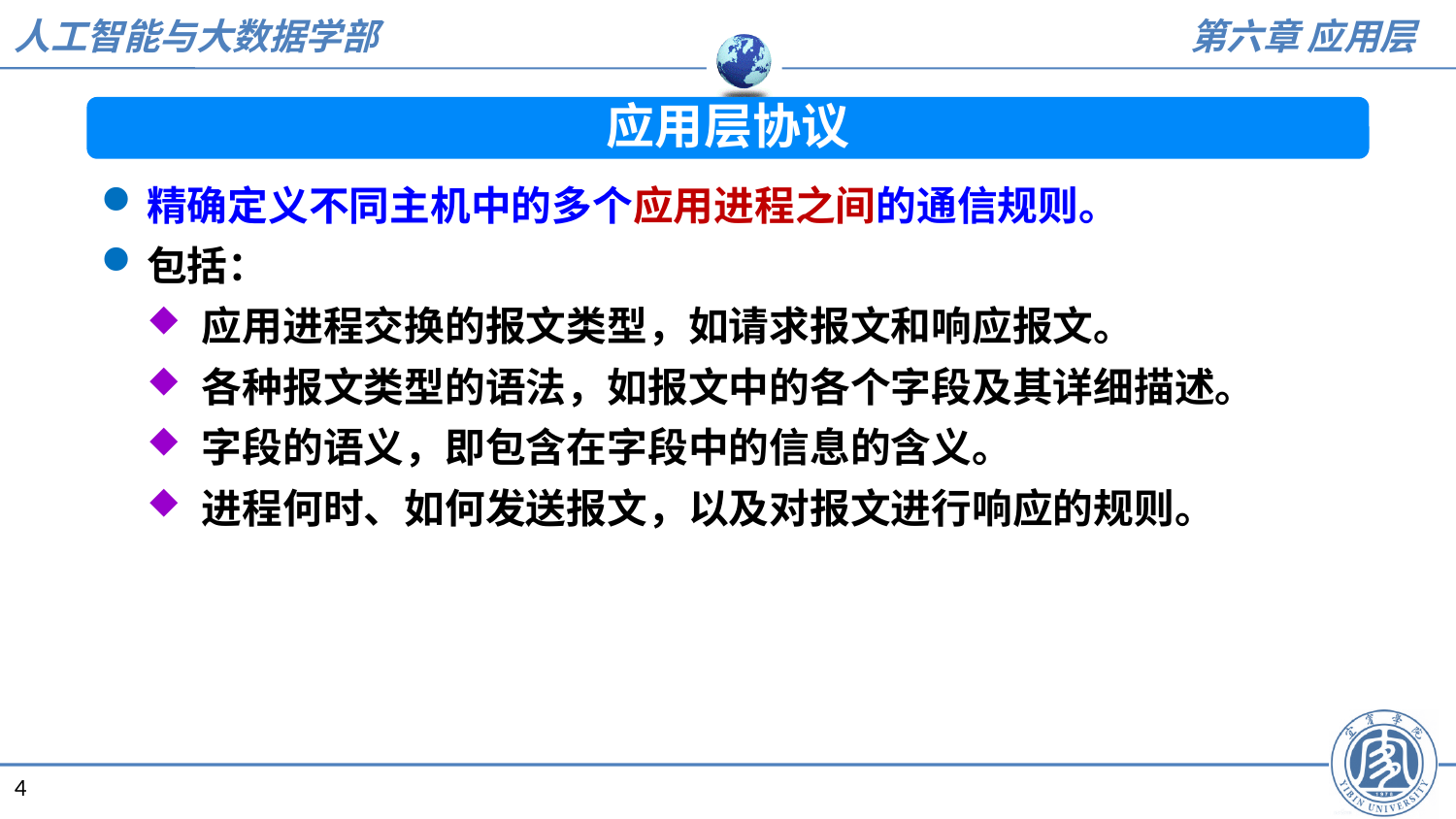

应用层协议

精确定义不同主机中的多个应用进程之间的通信规则。
包括：
应用进程交换的报文类型，如请求报文和响应报文。
各种报文类型的语法，如报文中的各个字段及其详细描述。
字段的语义，即包含在字段中的信息的含义。
进程何时、如何发送报文，以及对报文进行响应的规则。
4